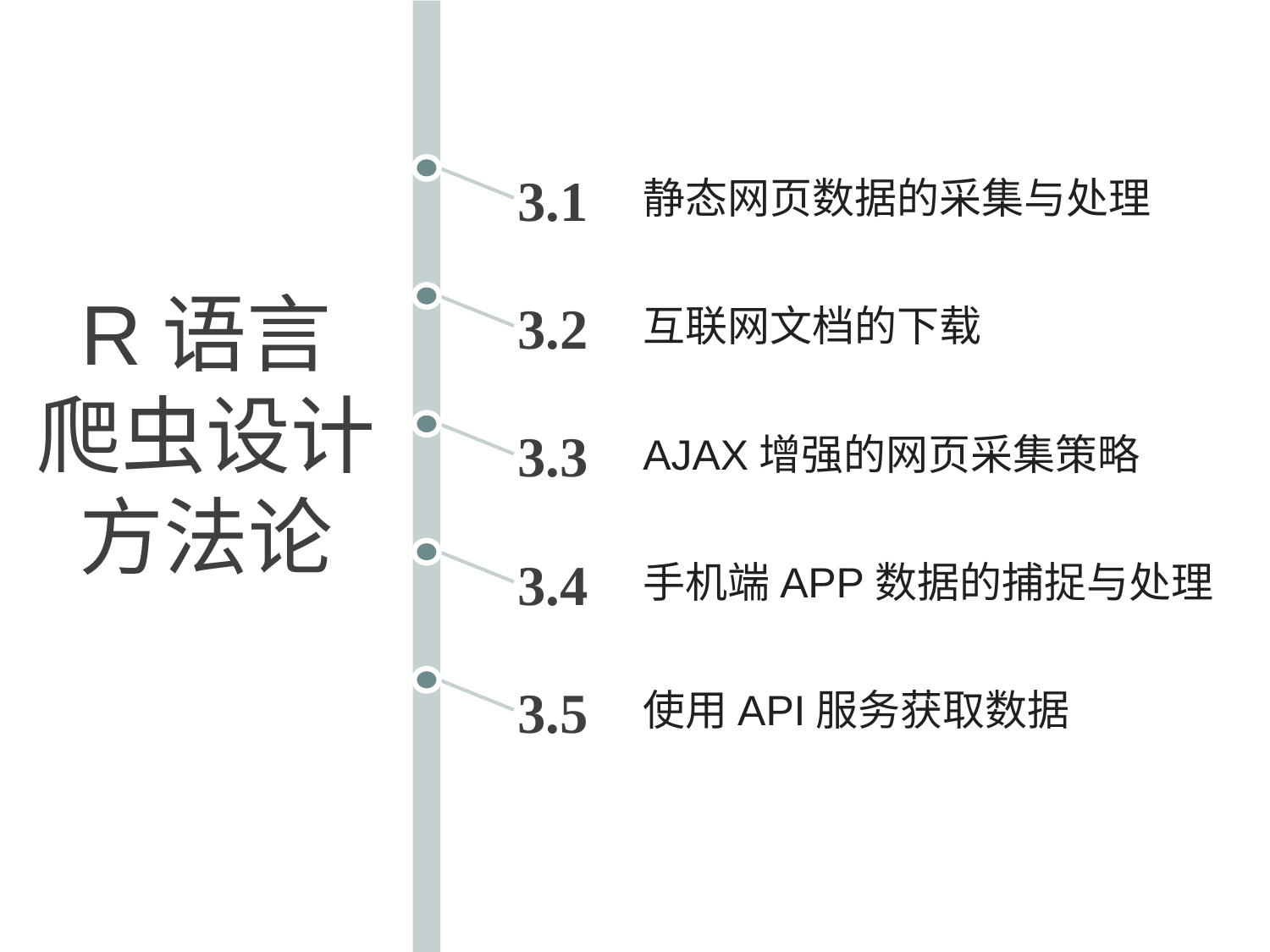

静态网页数据的采集与处理
3.1
R语言
爬虫设计
方法论

互联网文档的下载
3.2

AJAX增强的网页采集策略
3.3

手机端APP数据的捕捉与处理
3.4

使用API服务获取数据
3.5